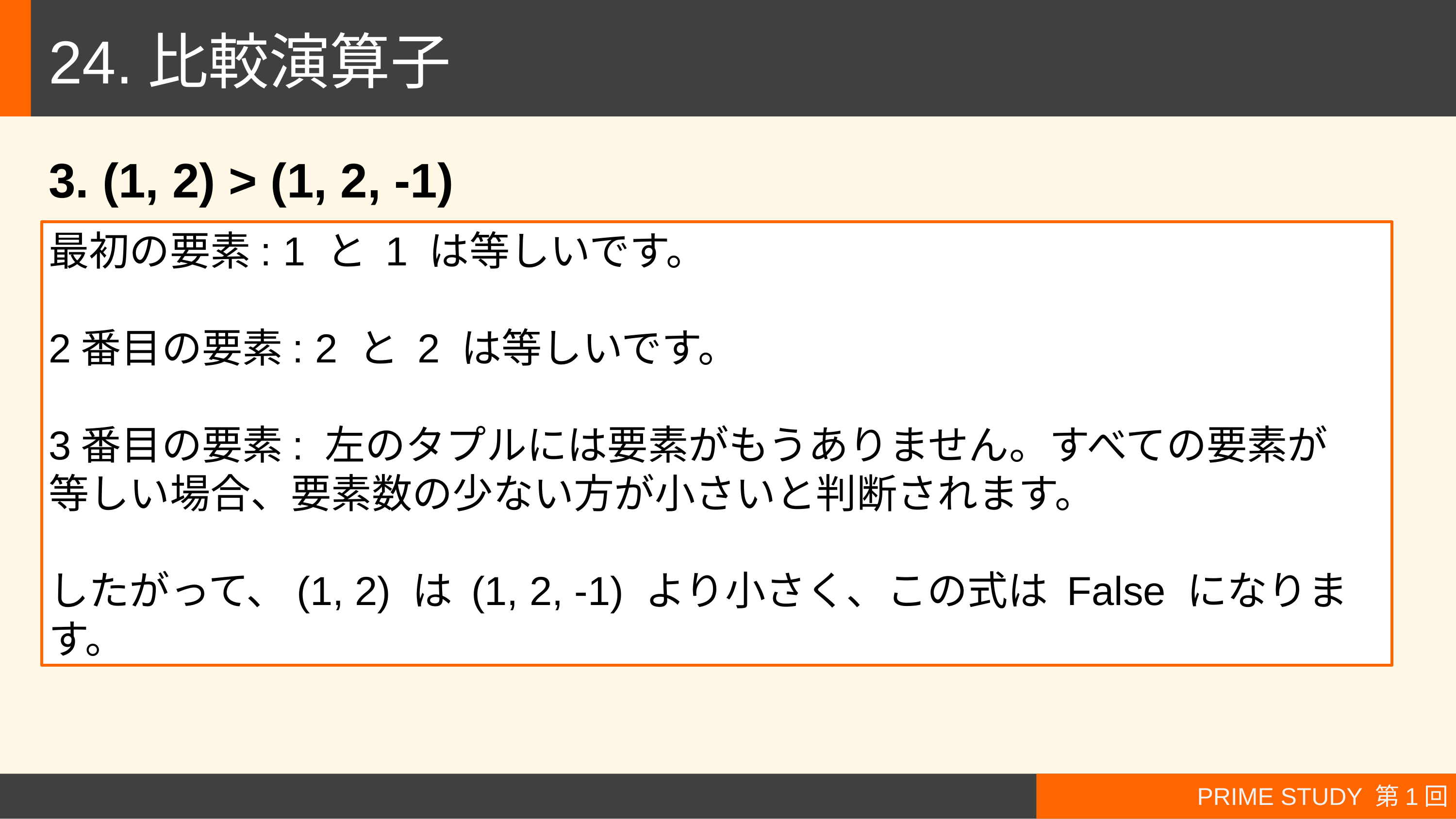

# 24.比較演算子
3. (1, 2) > (1, 2, -1)
最初の要素: 1 と 1 は等しいです。

2番目の要素: 2 と 2 は等しいです。

3番目の要素: 左のタプルには要素がもうありません。すべての要素が
等しい場合、要素数の少ない方が小さいと判断されます。

したがって、(1, 2) は (1, 2, -1) より小さく、この式は False になります。
PRIME STUDY 第1回